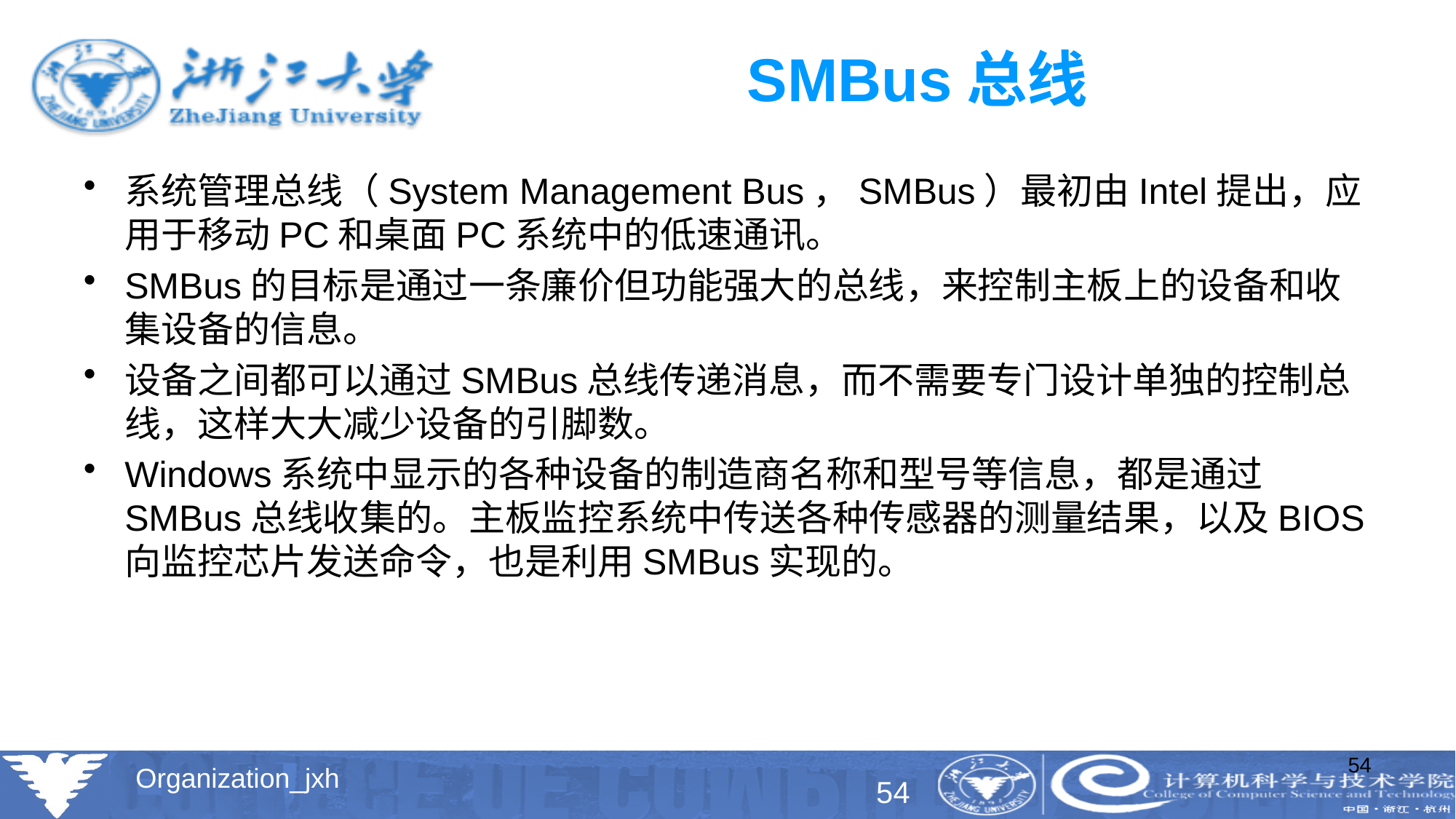

# SMBus总线
系统管理总线（System Management Bus，SMBus）最初由Intel提出，应用于移动PC和桌面PC系统中的低速通讯。
SMBus的目标是通过一条廉价但功能强大的总线，来控制主板上的设备和收集设备的信息。
设备之间都可以通过SMBus总线传递消息，而不需要专门设计单独的控制总线，这样大大减少设备的引脚数。
Windows系统中显示的各种设备的制造商名称和型号等信息，都是通过SMBus总线收集的。主板监控系统中传送各种传感器的测量结果，以及BIOS向监控芯片发送命令，也是利用SMBus实现的。
54